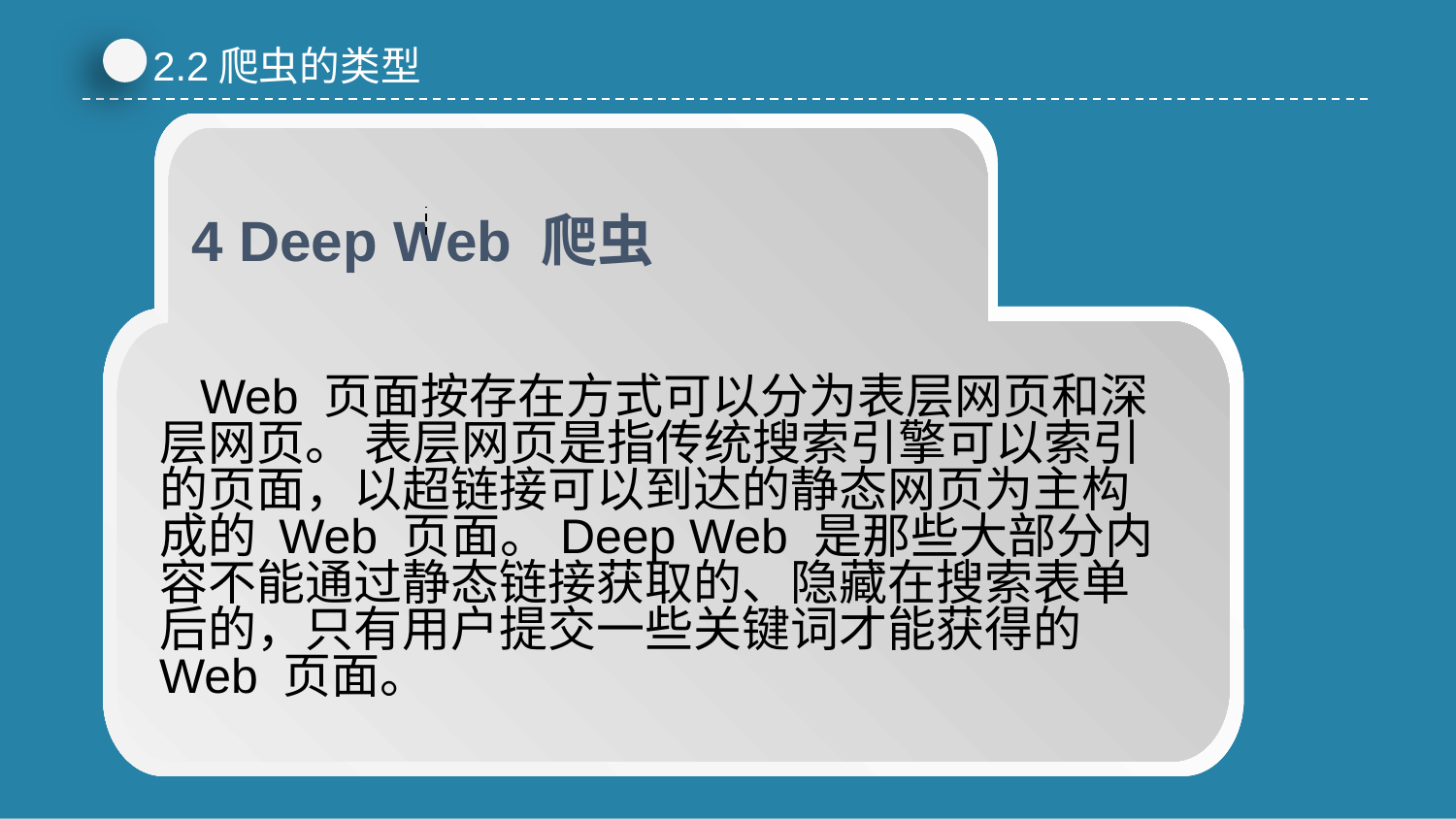

2.2爬虫的类型

4 Deep Web 爬虫

   Web 页面按存在方式可以分为表层网页和深层网页。 表层网页是指传统搜索引擎可以索引的页面，以超链接可以到达的静态网页为主构成的 Web 页面。Deep Web 是那些大部分内容不能通过静态链接获取的、隐藏在搜索表单后的，只有用户提交一些关键词才能获得的 Web 页面。
延时符